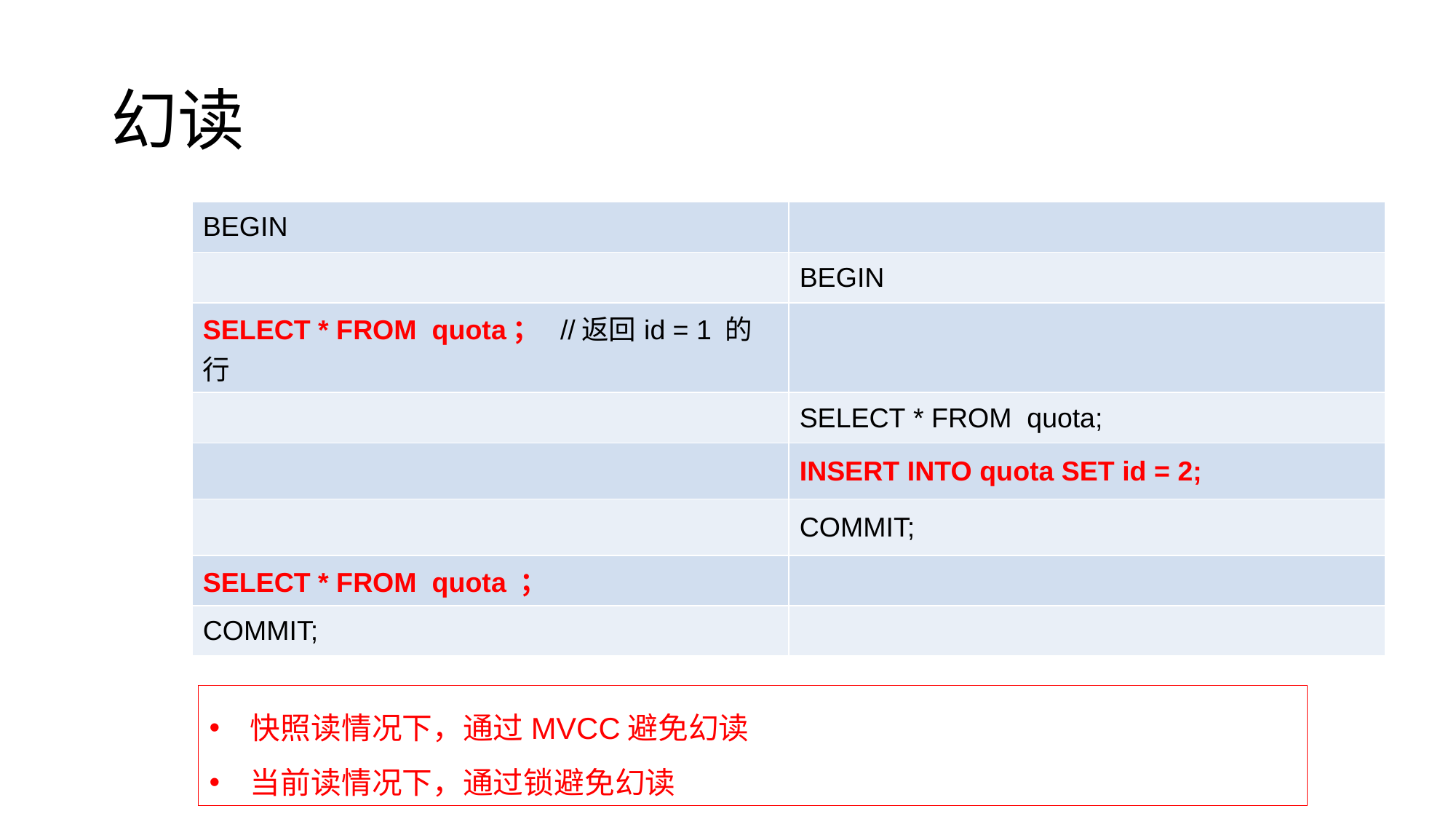

# 幻读
| BEGIN |  |
| --- | --- |
|  | BEGIN |
| SELECT \* FROM quota； //返回id = 1 的行 |  |
|  | SELECT \* FROM quota; |
|  | INSERT INTO quota SET id = 2; |
|  | COMMIT; |
| SELECT \* FROM quota ； |  |
| COMMIT; |  |
快照读情况下，通过MVCC避免幻读
当前读情况下，通过锁避免幻读